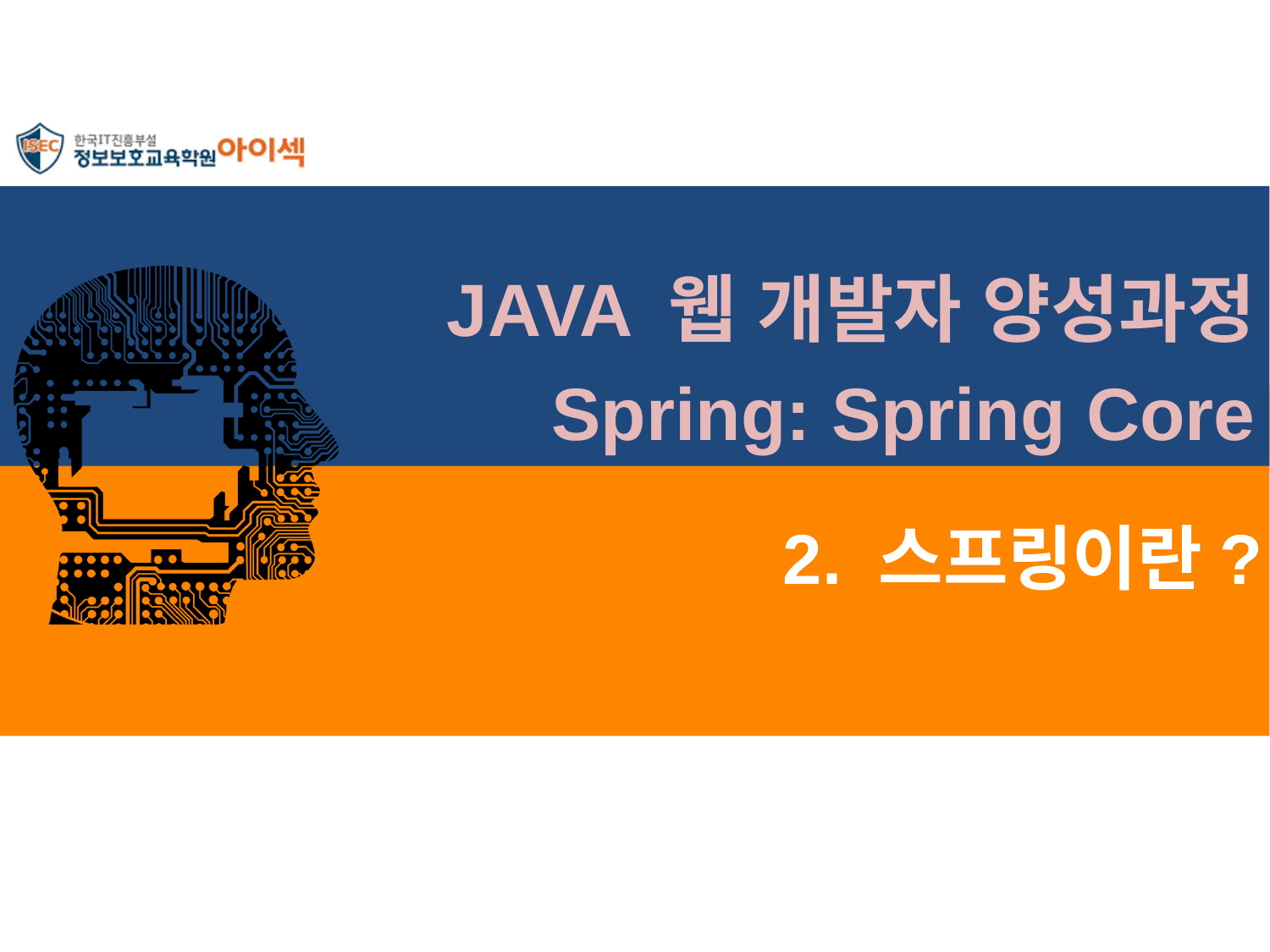

JAVA 웹 개발자 양성과정
Spring: Spring Core

# 2. 스프링이란?